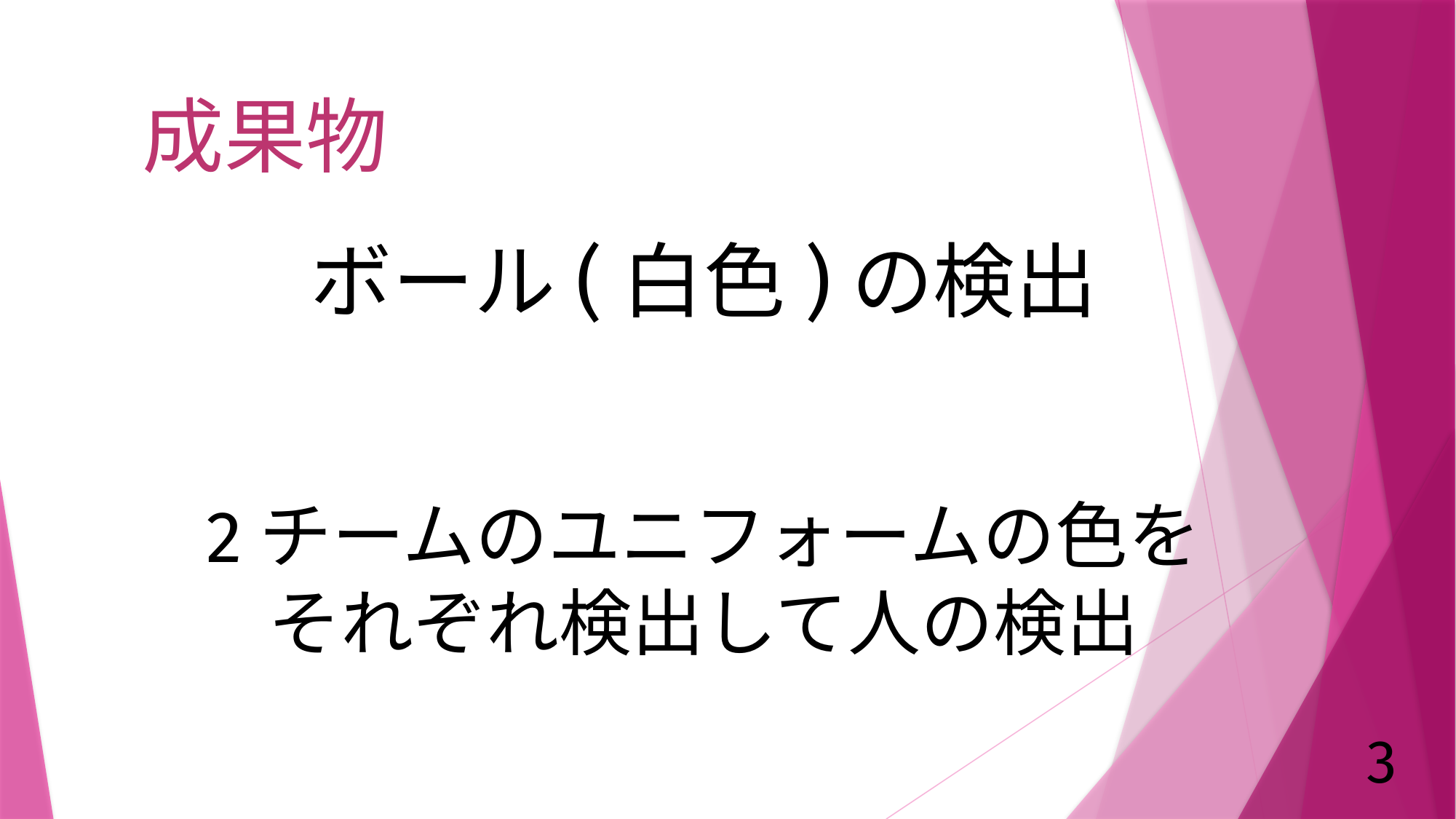

成果物
ボール(白色)の検出
2チームのユニフォームの色を
それぞれ検出して人の検出
3